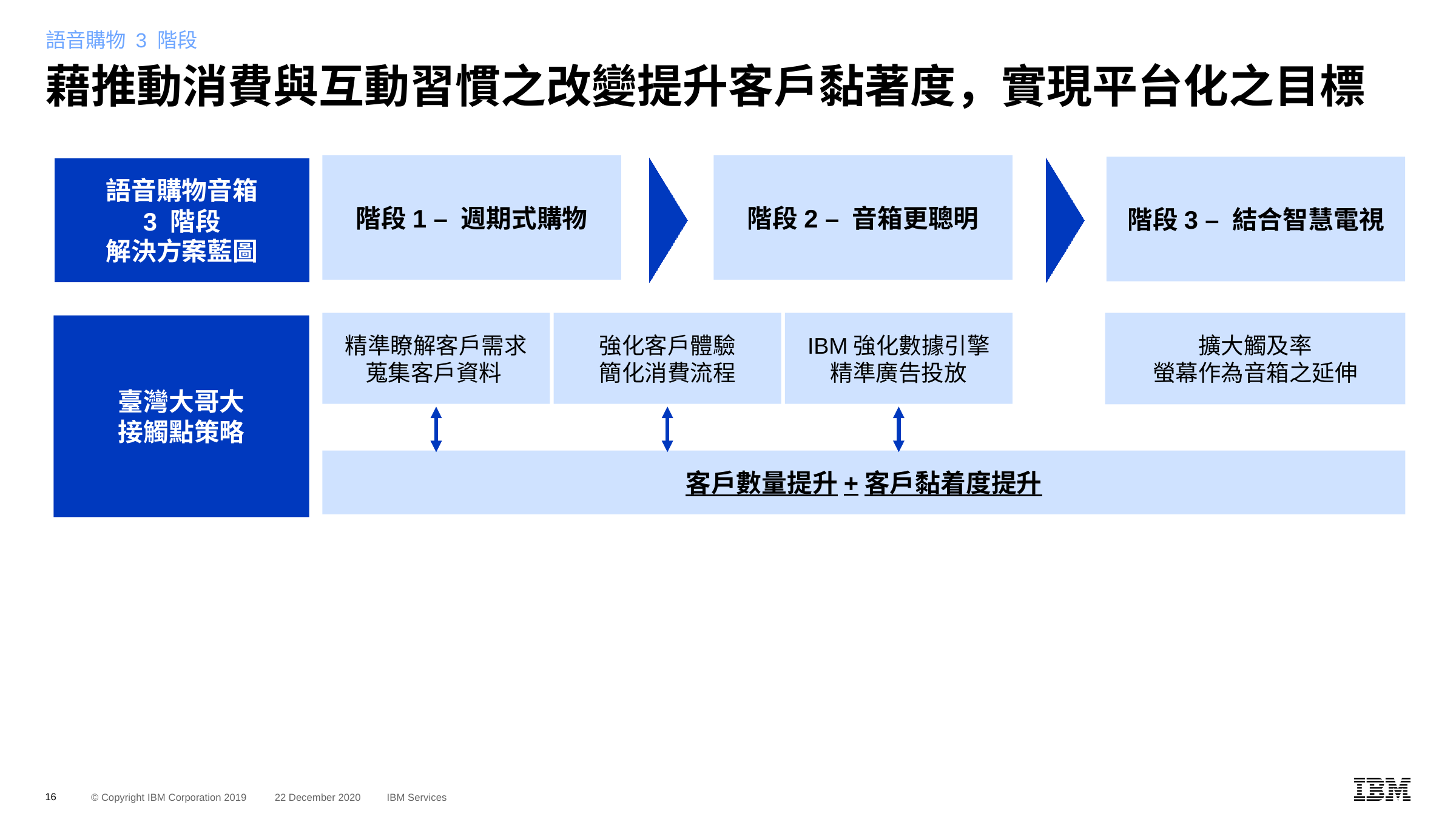

語音購物 3 階段
# 藉推動消費與互動習慣之改變提升客戶黏著度，實現平台化之目標
階段1 – 週期式購物
階段2 – 音箱更聰明
階段3 – 結合智慧電視

語音購物音箱
3 階段
解決方案藍圖
階段2 – 音箱更聰明
階段3–結合智慧電視
精準瞭解客戶需求
蒐集客戶資料
強化客戶體驗
簡化消費流程
IBM強化數據引擎
精準廣告投放

擴大觸及率
螢幕作為音箱之延伸

臺灣大哥大
接觸點策略
客戶數量提升+客戶黏着度提升